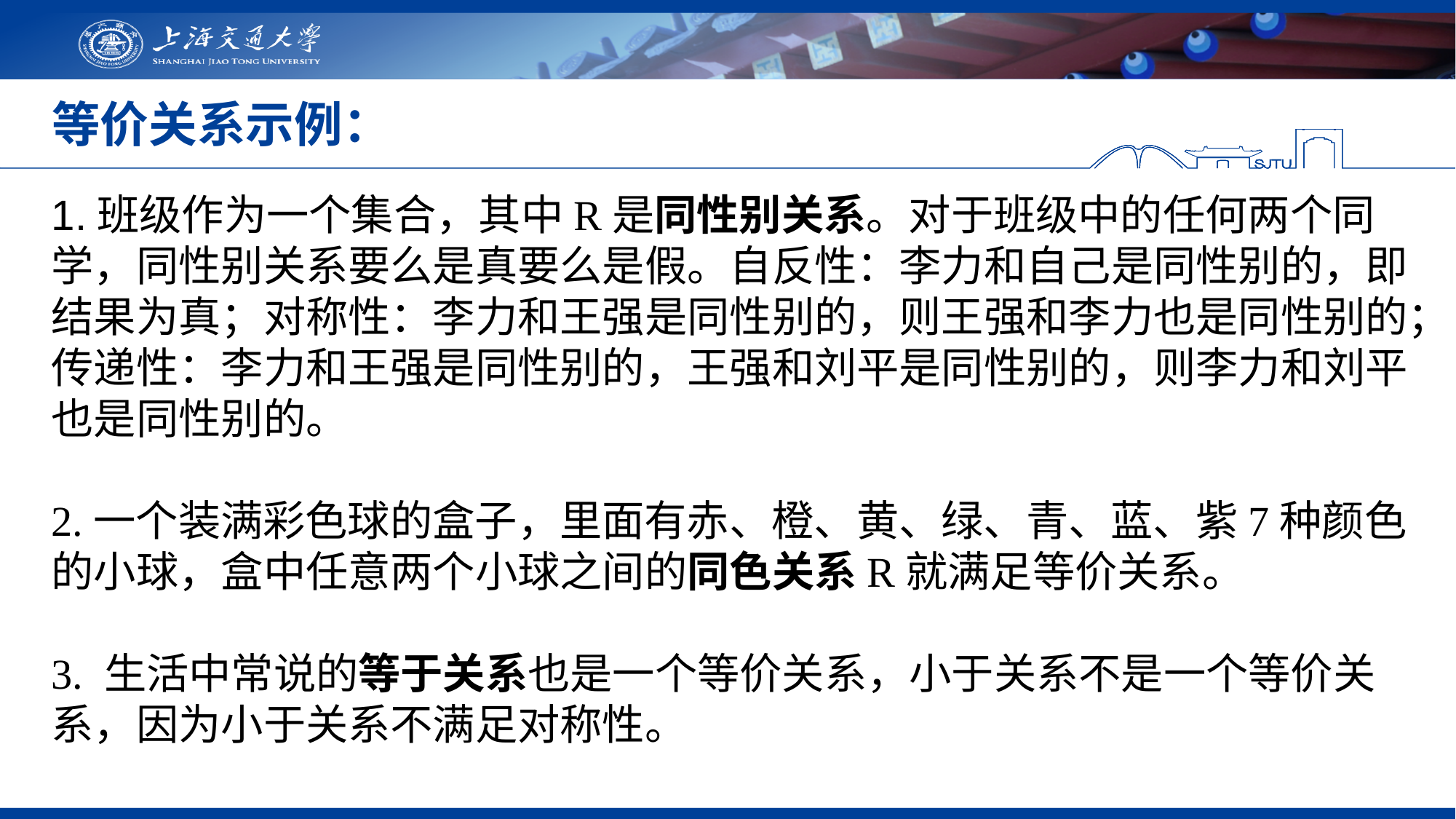

# 等价关系示例：
1.班级作为一个集合，其中R是同性别关系。对于班级中的任何两个同学，同性别关系要么是真要么是假。自反性：李力和自己是同性别的，即结果为真；对称性：李力和王强是同性别的，则王强和李力也是同性别的；传递性：李力和王强是同性别的，王强和刘平是同性别的，则李力和刘平也是同性别的。

2.一个装满彩色球的盒子，里面有赤、橙、黄、绿、青、蓝、紫7种颜色的小球，盒中任意两个小球之间的同色关系R就满足等价关系。

3. 生活中常说的等于关系也是一个等价关系，小于关系不是一个等价关系，因为小于关系不满足对称性。